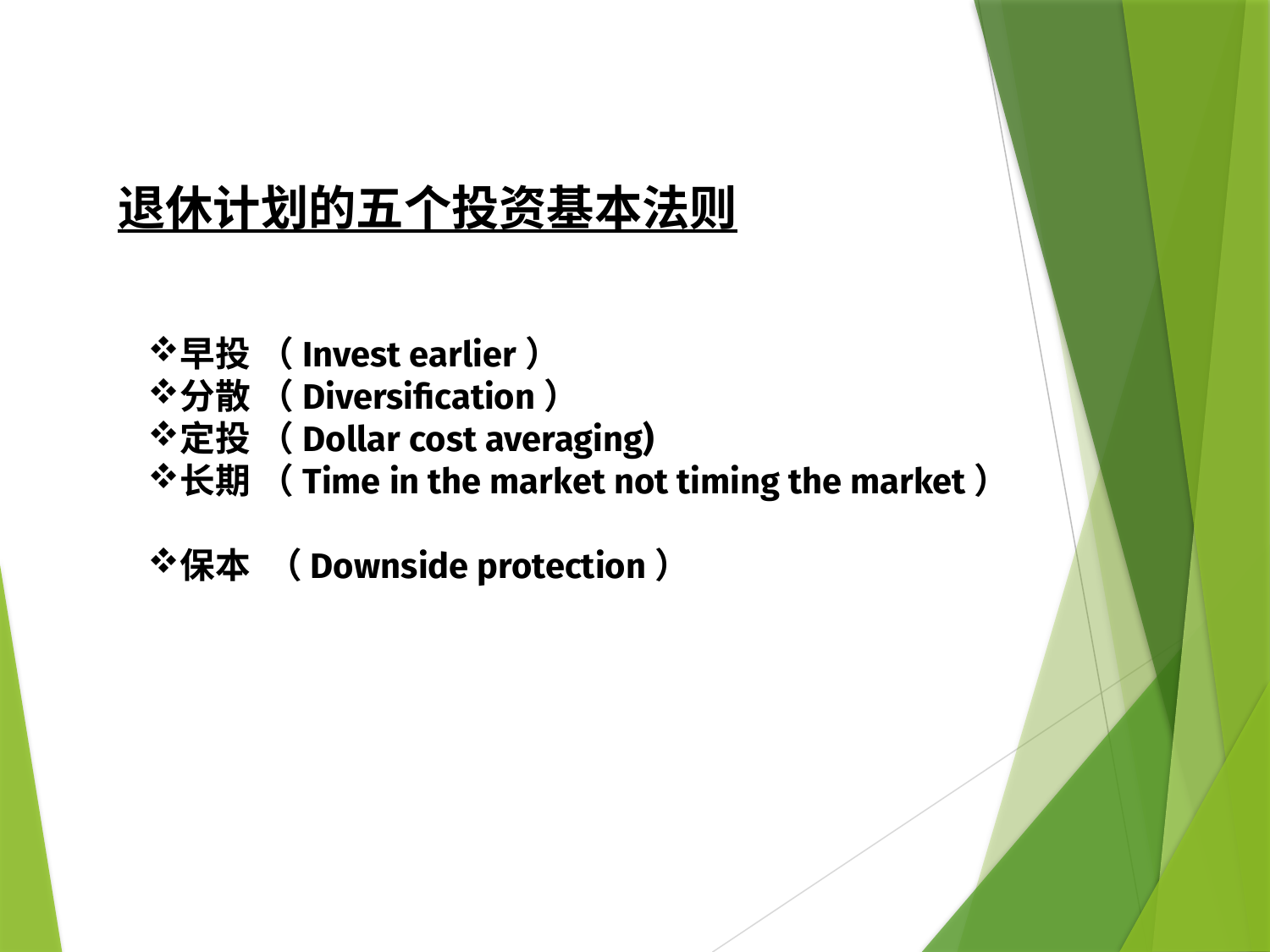

退休计划的五个投资基本法则
早投 （Invest earlier）
分散 （Diversification）
定投 （Dollar cost averaging)
长期 （Time in the market not timing the market）

保本  （Downside protection）